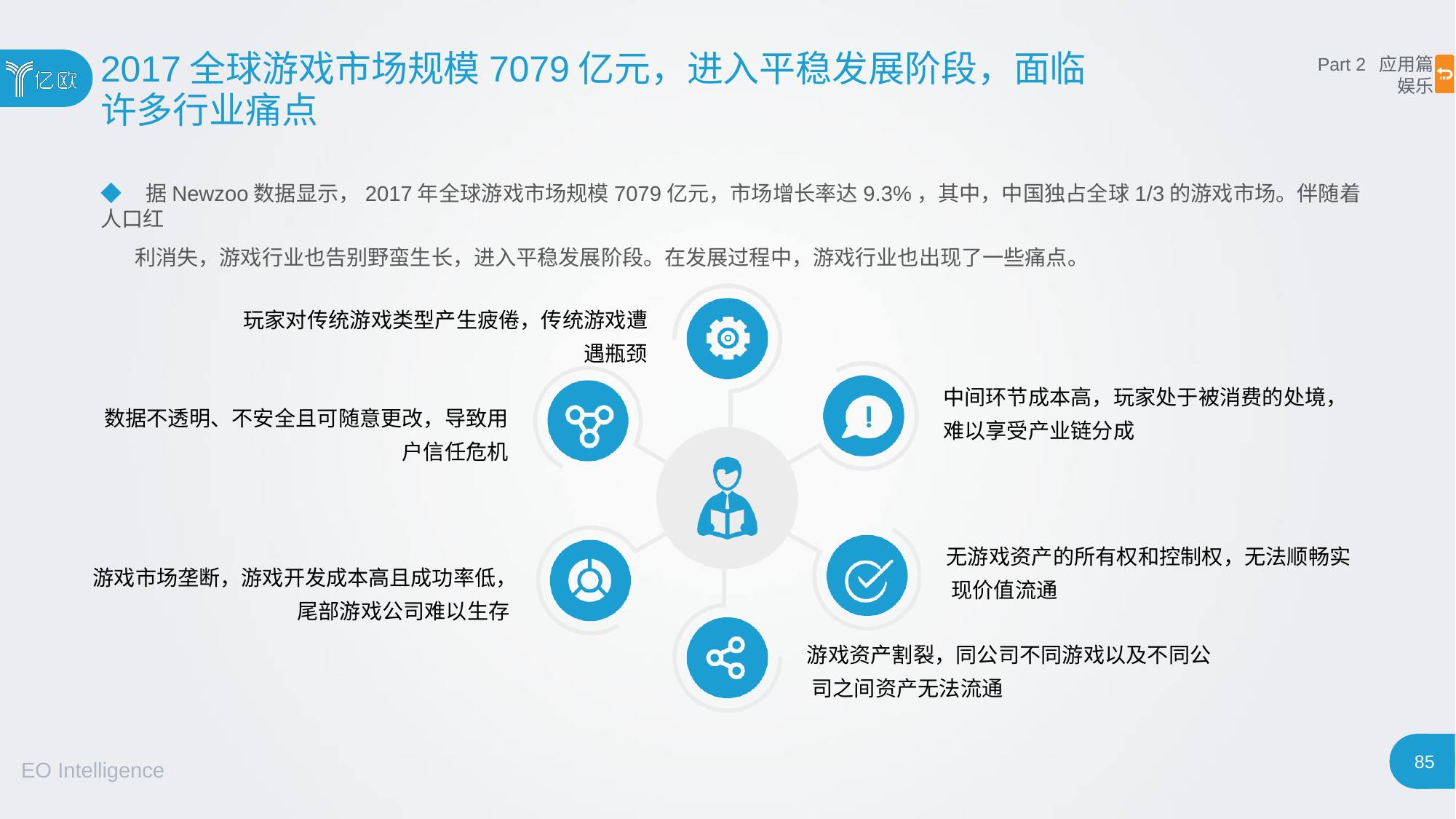

# 2017全球游戏市场规模7079亿元，进入平稳发展阶段，面临
许多行业痛点
Part 2 应用篇
娱乐

◆ 据Newzoo数据显示，2017年全球游戏市场规模7079亿元，市场增长率达9.3%，其中，中国独占全球1/3的游戏市场。伴随着人口红
利消失，游戏行业也告别野蛮生长，进入平稳发展阶段。在发展过程中，游戏行业也出现了一些痛点。

玩家对传统游戏类型产生疲倦，传统游戏遭
遇瓶颈
中间环节成本高，玩家处于被消费的处境，
难以享受产业链分成
数据不透明、不安全且可随意更改，导致用
户信任危机
无游戏资产的所有权和控制权，无法顺畅实  现价值流通
游戏市场垄断，游戏开发成本高且成功率低，
尾部游戏公司难以生存
游戏资产割裂，同公司不同游戏以及不同公  司之间资产无法流通
85
EO Intelligence